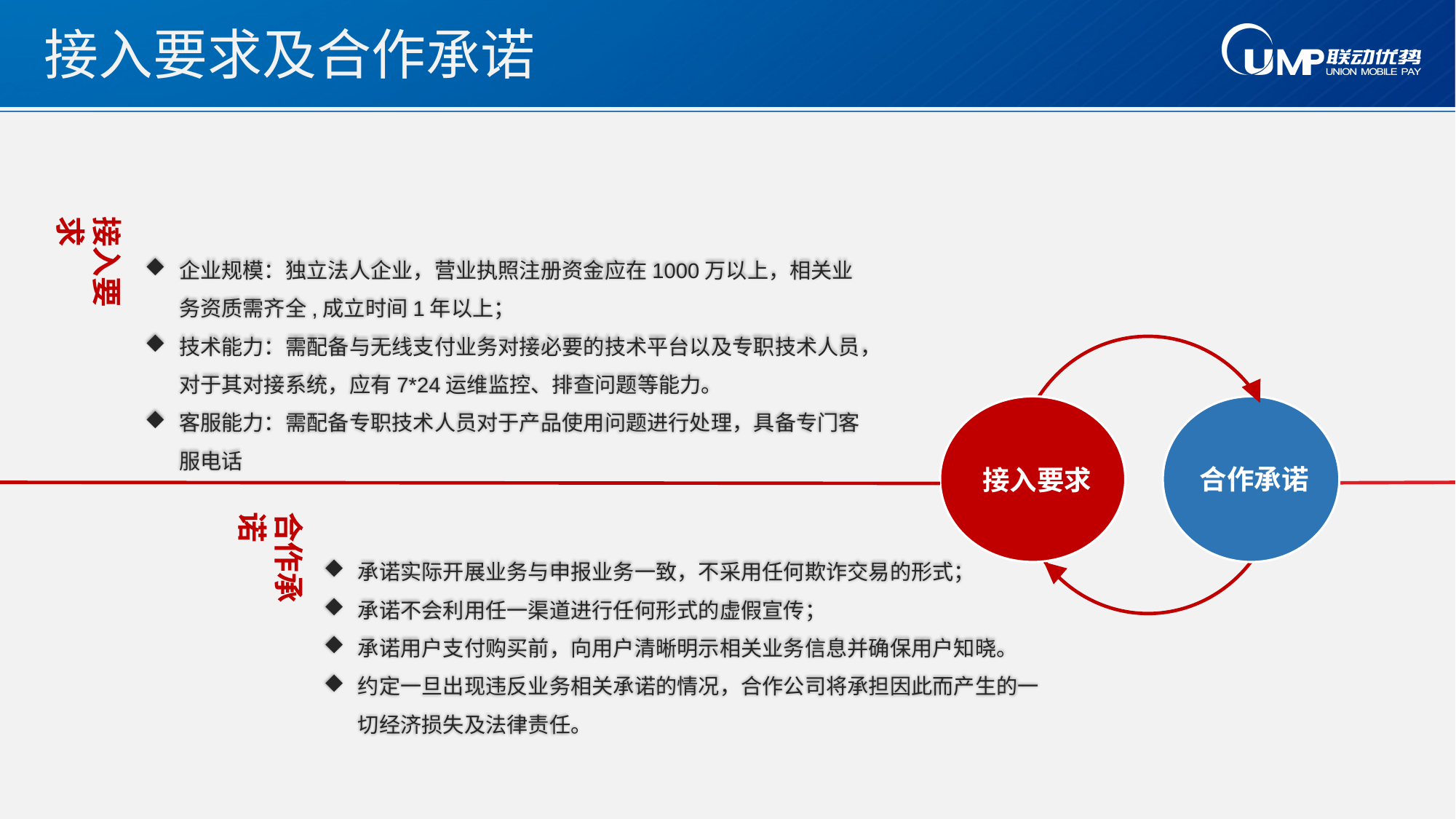

# 接入要求及合作承诺
接入要求
企业规模：独立法人企业，营业执照注册资金应在1000万以上，相关业务资质需齐全,成立时间1年以上；
技术能力：需配备与无线支付业务对接必要的技术平台以及专职技术人员，对于其对接系统，应有7*24运维监控、排查问题等能力。
客服能力：需配备专职技术人员对于产品使用问题进行处理，具备专门客服电话

合作承诺
接入要求
合作承诺
承诺实际开展业务与申报业务一致，不采用任何欺诈交易的形式；
承诺不会利用任一渠道进行任何形式的虚假宣传；
承诺用户支付购买前，向用户清晰明示相关业务信息并确保用户知晓。
约定一旦出现违反业务相关承诺的情况，合作公司将承担因此而产生的一切经济损失及法律责任。